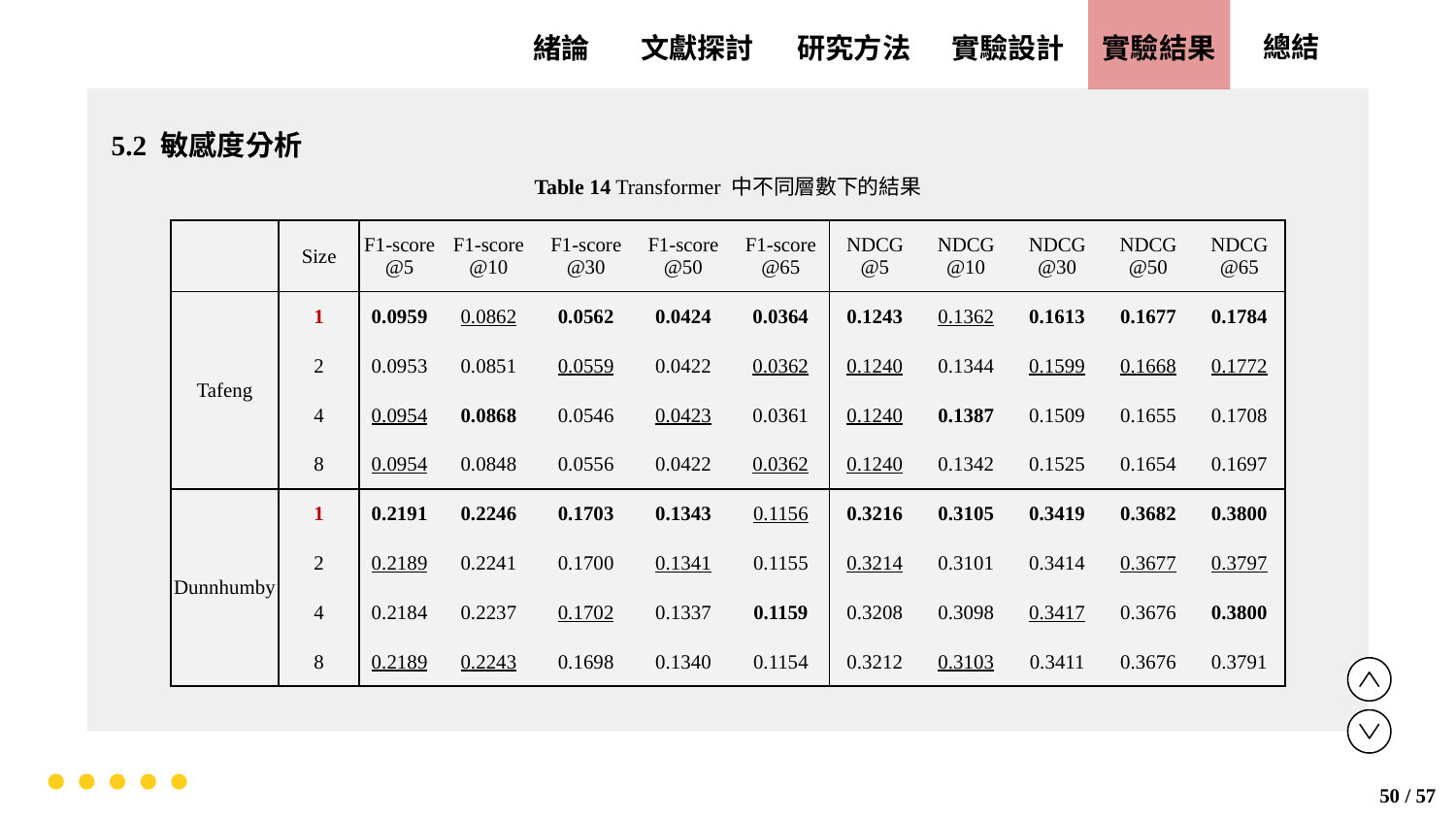

實驗設計
實驗結果
文獻探討
總結
緒論
研究方法
5.2 敏感度分析
Table 14 Transformer 中不同層數下的結果
|  | Size | F1-score @5 | F1-score @10 | F1-score @30 | F1-score @50 | F1-score @65 | NDCG @5 | NDCG @10 | NDCG @30 | NDCG @50 | NDCG @65 |
| --- | --- | --- | --- | --- | --- | --- | --- | --- | --- | --- | --- |
| Tafeng | 1 | 0.0959 | 0.0862 | 0.0562 | 0.0424 | 0.0364 | 0.1243 | 0.1362 | 0.1613 | 0.1677 | 0.1784 |
|  | 2 | 0.0953 | 0.0851 | 0.0559 | 0.0422 | 0.0362 | 0.1240 | 0.1344 | 0.1599 | 0.1668 | 0.1772 |
|  | 4 | 0.0954 | 0.0868 | 0.0546 | 0.0423 | 0.0361 | 0.1240 | 0.1387 | 0.1509 | 0.1655 | 0.1708 |
|  | 8 | 0.0954 | 0.0848 | 0.0556 | 0.0422 | 0.0362 | 0.1240 | 0.1342 | 0.1525 | 0.1654 | 0.1697 |
| Dunnhumby | 1 | 0.2191 | 0.2246 | 0.1703 | 0.1343 | 0.1156 | 0.3216 | 0.3105 | 0.3419 | 0.3682 | 0.3800 |
|  | 2 | 0.2189 | 0.2241 | 0.1700 | 0.1341 | 0.1155 | 0.3214 | 0.3101 | 0.3414 | 0.3677 | 0.3797 |
|  | 4 | 0.2184 | 0.2237 | 0.1702 | 0.1337 | 0.1159 | 0.3208 | 0.3098 | 0.3417 | 0.3676 | 0.3800 |
|  | 8 | 0.2189 | 0.2243 | 0.1698 | 0.1340 | 0.1154 | 0.3212 | 0.3103 | 0.3411 | 0.3676 | 0.3791 |

50 / 57